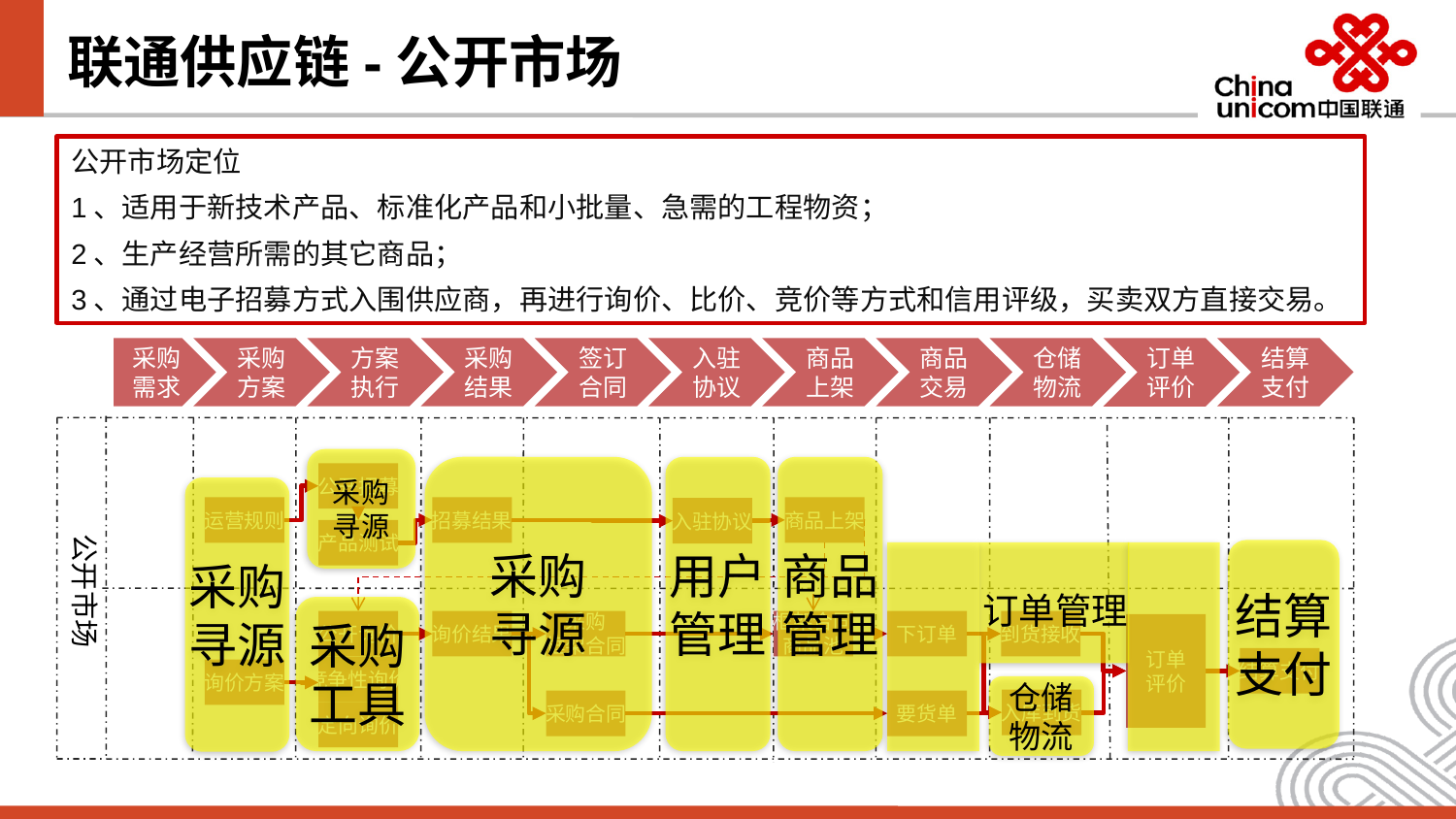

# 联通供应链-公开市场
公开市场定位
1、适用于新技术产品、标准化产品和小批量、急需的工程物资；
2、生产经营所需的其它商品；
3、通过电子招募方式入围供应商，再进行询价、比价、竞价等方式和信用评级，买卖双方直接交易。
采购
需求
采购
方案
方案
执行
采购
结果
签订
合同
入驻
协议
商品
上架
商品
交易
仓储
物流
结算
支付
订单
评价
采购
寻源
商品
管理
用户
管理
采购
寻源
公开招募
采购
寻源
运营规则
招募结果
商品上架
入驻协议
公开市场
产品测试
结算
支付

订单管理
采购
工具
公开询价
询价结果
采购
框架合同
框架合同
商品池
下订单
到货接收
订单
评价
结算支付
竞争性询价
询价方案
仓储
物流
入库到货
采购合同
要货单
定向询价